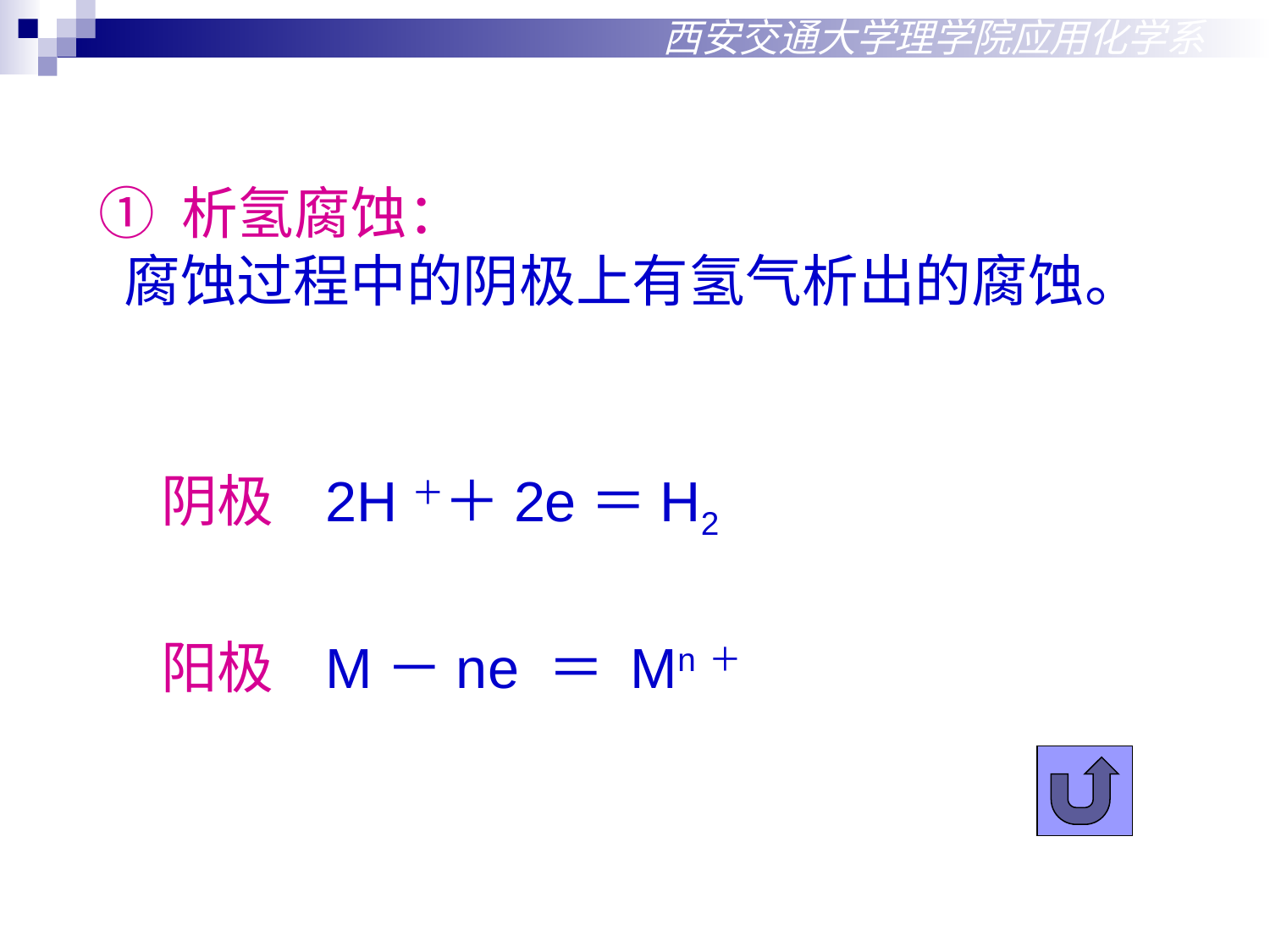

西安交通大学理学院应用化学系
① 析氢腐蚀：
  腐蚀过程中的阴极上有氢气析出的腐蚀。
阴极   2H＋＋2e＝H2

阳极   M－ne ＝ Mn＋